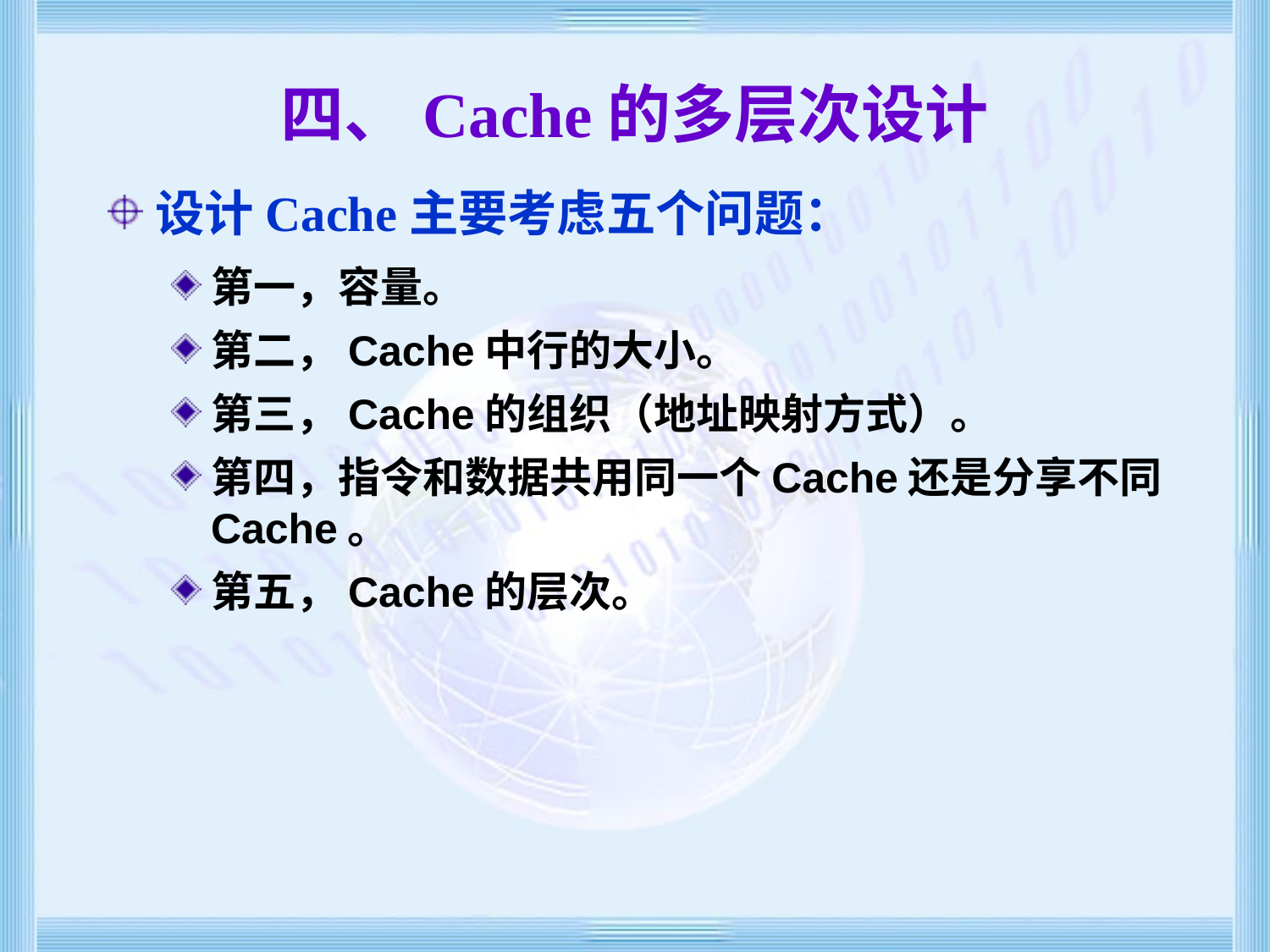

# 四、Cache的多层次设计
设计Cache主要考虑五个问题：
第一，容量。
第二，Cache中行的大小。
第三，Cache的组织（地址映射方式）。
第四，指令和数据共用同一个Cache还是分享不同Cache。
第五，Cache的层次。
170